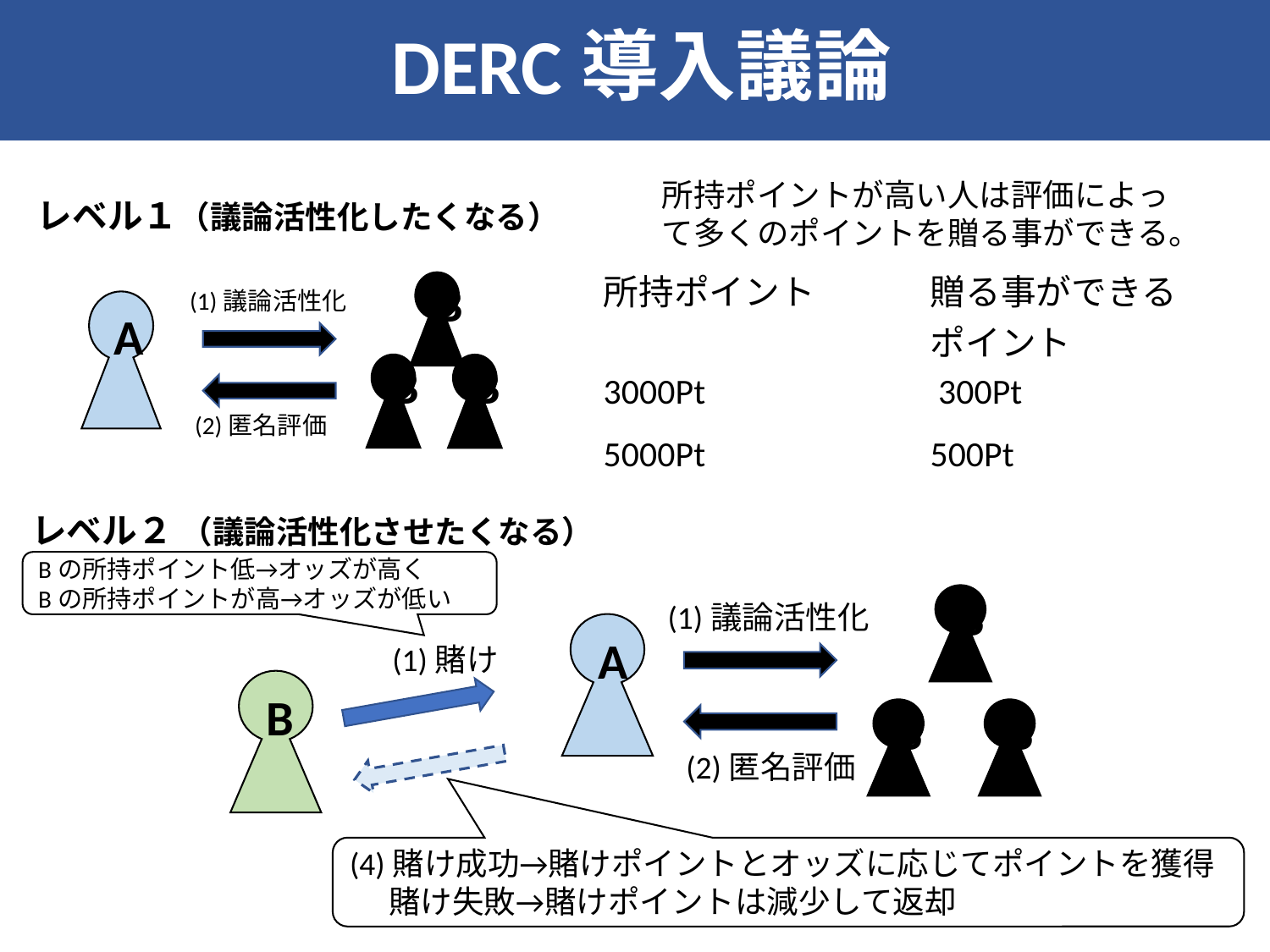

DERC導入議論
所持ポイントが高い人は評価によって多くのポイントを贈る事ができる。
レベル１（議論活性化したくなる）
| 所持ポイント | 贈る事ができる ポイント |
| --- | --- |
| 3000Pt | 300Pt |
| 5000Pt | 500Pt |

B
(1)議論活性化

A

(2)匿名評価

B

B
レベル２ （議論活性化させたくなる）
Bの所持ポイント低→オッズが高く
Bの所持ポイントが高→オッズが低い

B
(1)議論活性化

A
(1)賭け

B

B

B

(2)匿名評価

(4)賭け成功→賭けポイントとオッズに応じてポイントを獲得
　 賭け失敗→賭けポイントは減少して返却